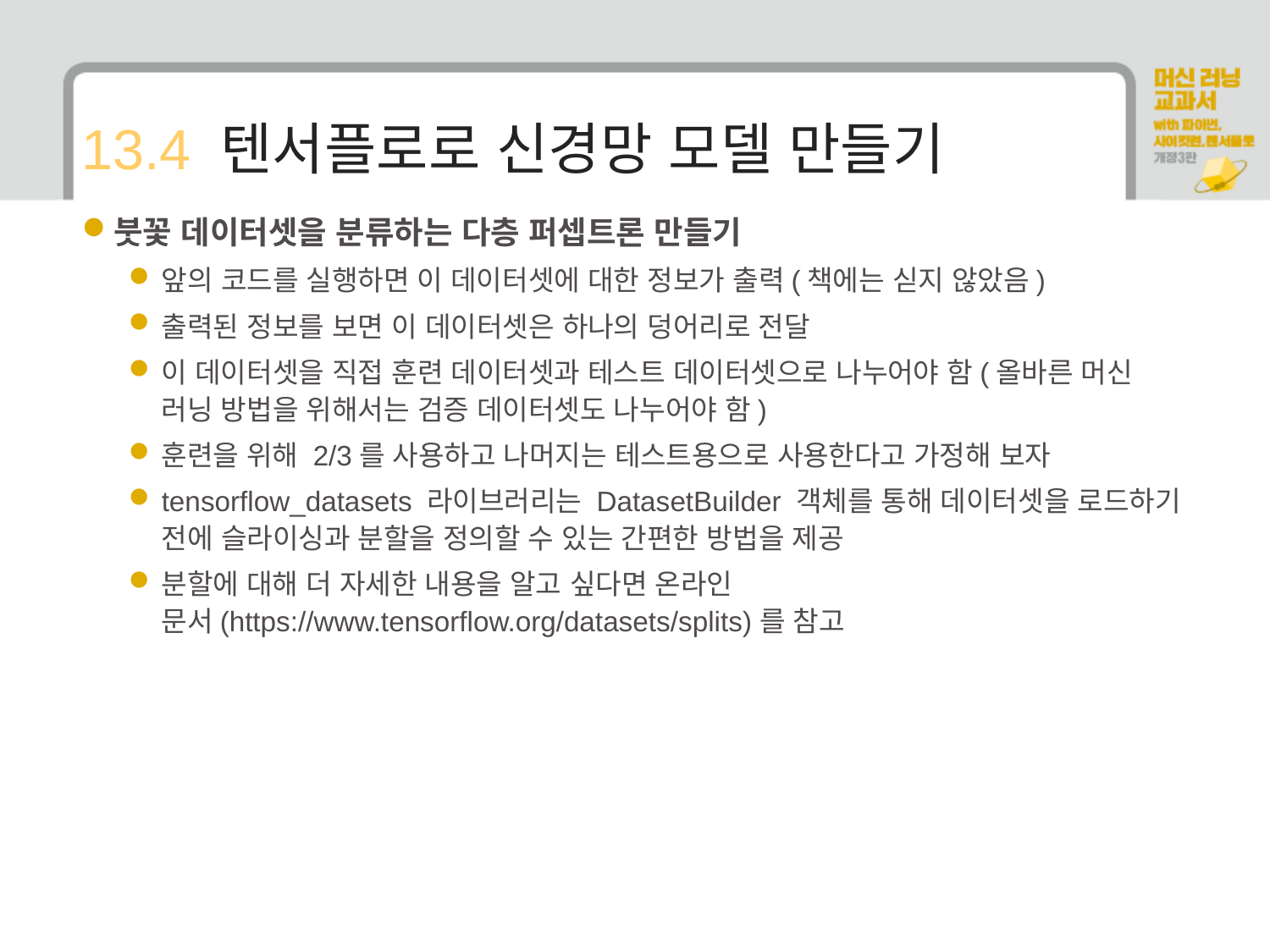

# 13.4 텐서플로로 신경망 모델 만들기
붓꽃 데이터셋을 분류하는 다층 퍼셉트론 만들기
앞의 코드를 실행하면 이 데이터셋에 대한 정보가 출력(책에는 싣지 않았음)
출력된 정보를 보면 이 데이터셋은 하나의 덩어리로 전달
이 데이터셋을 직접 훈련 데이터셋과 테스트 데이터셋으로 나누어야 함(올바른 머신 러닝 방법을 위해서는 검증 데이터셋도 나누어야 함)
훈련을 위해 2/3를 사용하고 나머지는 테스트용으로 사용한다고 가정해 보자
tensorflow_datasets 라이브러리는 DatasetBuilder 객체를 통해 데이터셋을 로드하기 전에 슬라이싱과 분할을 정의할 수 있는 간편한 방법을 제공
분할에 대해 더 자세한 내용을 알고 싶다면 온라인 문서(https://www.tensorflow.org/datasets/splits)를 참고